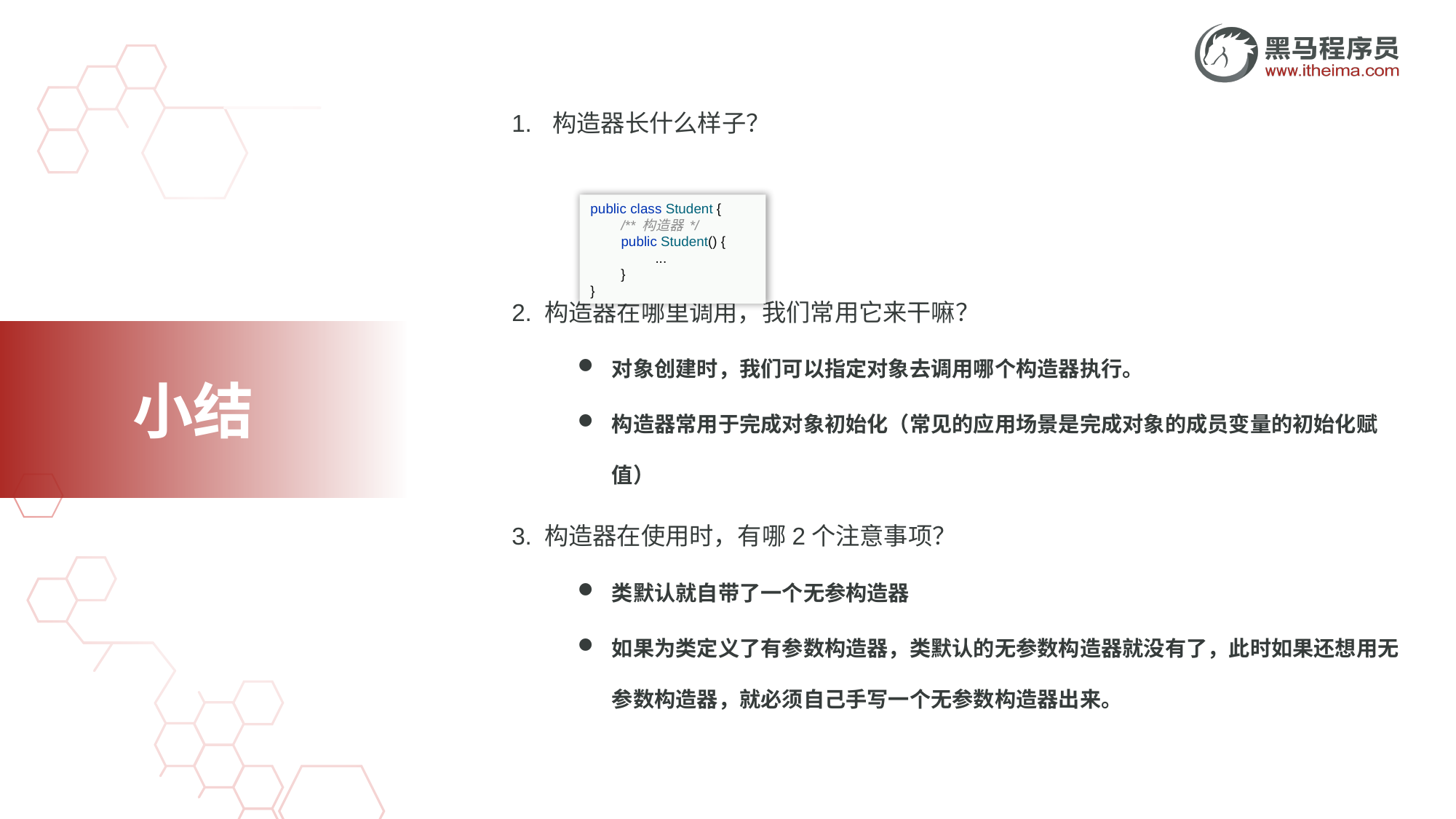

构造器长什么样子？

2. 构造器在哪里调用，我们常用它来干嘛？
对象创建时，我们可以指定对象去调用哪个构造器执行。
构造器常用于完成对象初始化（常见的应用场景是完成对象的成员变量的初始化赋值）
3. 构造器在使用时，有哪2个注意事项？
类默认就自带了一个无参构造器
如果为类定义了有参数构造器，类默认的无参数构造器就没有了，此时如果还想用无参数构造器，就必须自己手写一个无参数构造器出来。

public class Student {
        /** 构造器 */
        public Student() {
                 ...
        }
}